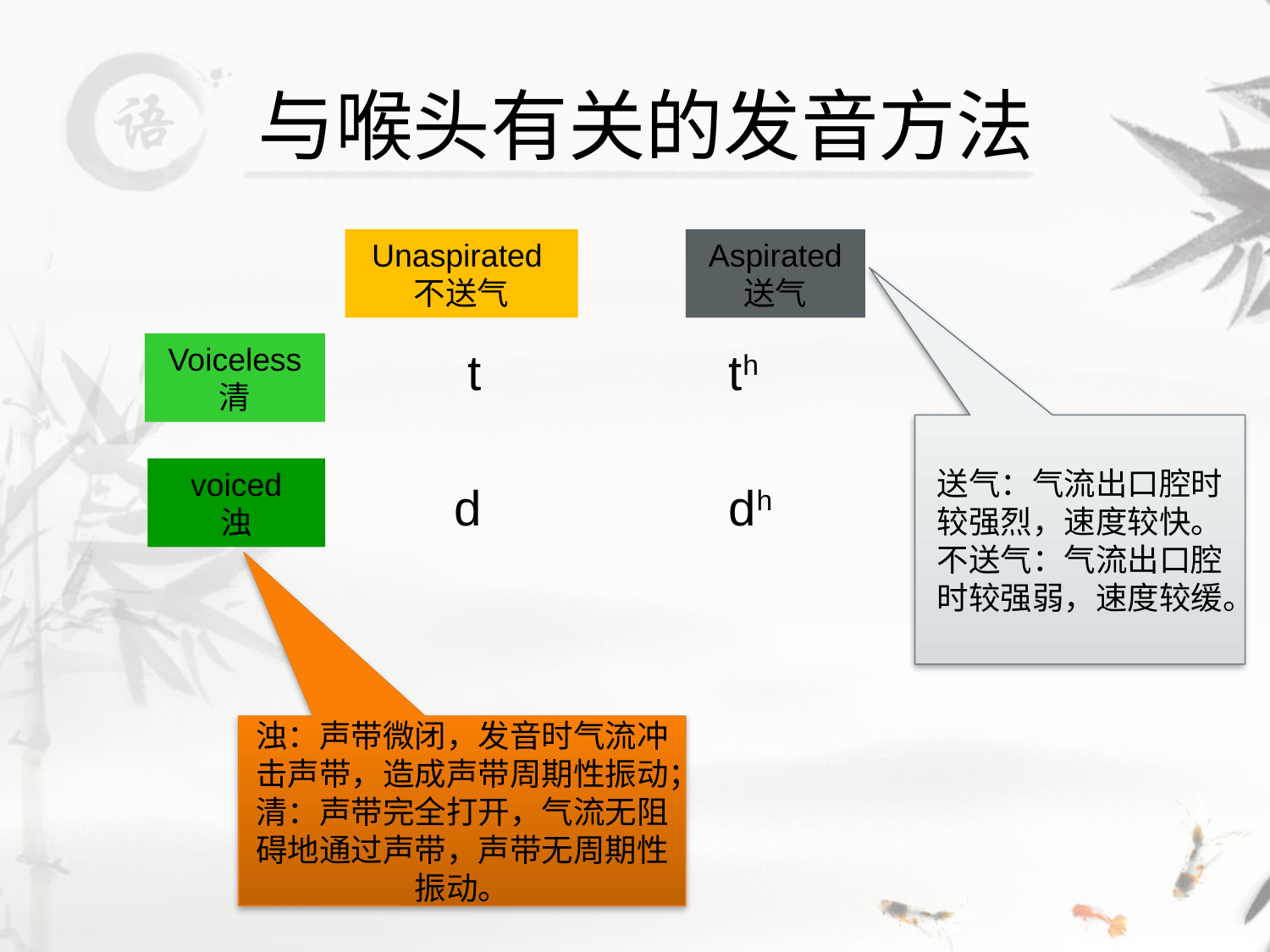

# 与喉头有关的发音方法
Unaspirated
不送气
Aspirated
送气
Voiceless
清
        t                  th

       d                  dh

送气：气流出口腔时较强烈，速度较快。
不送气：气流出口腔时较强弱，速度较缓。
voiced
浊
浊：声带微闭，发音时气流冲击声带，造成声带周期性振动；清：声带完全打开，气流无阻碍地通过声带，声带无周期性振动。